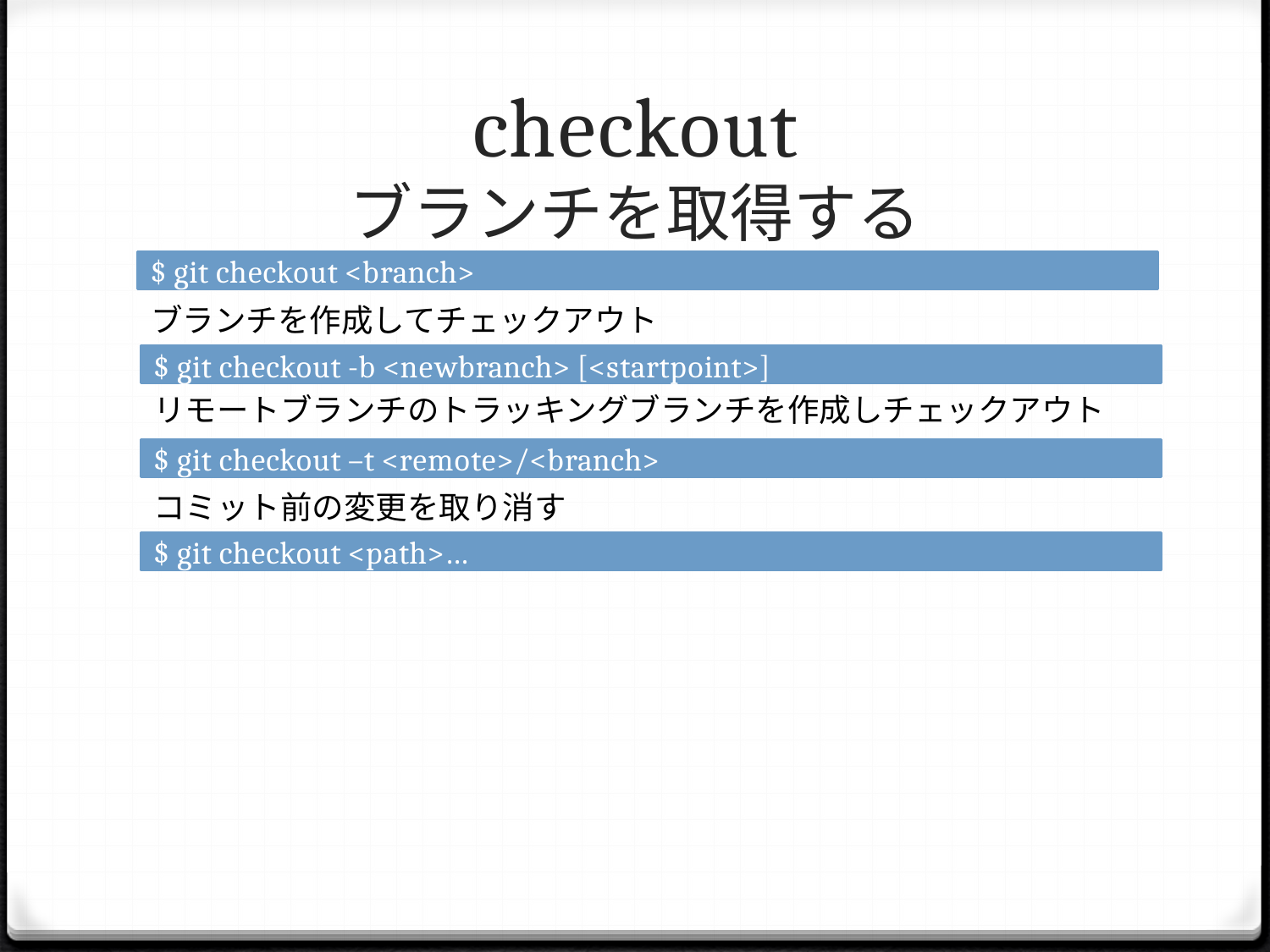

# checkout ブランチを取得する
$ git checkout <branch>
ブランチを作成してチェックアウト
$ git checkout -b <newbranch> [<startpoint>]
リモートブランチのトラッキングブランチを作成しチェックアウト
$ git checkout –t <remote>/<branch>
コミット前の変更を取り消す
$ git checkout <path>…